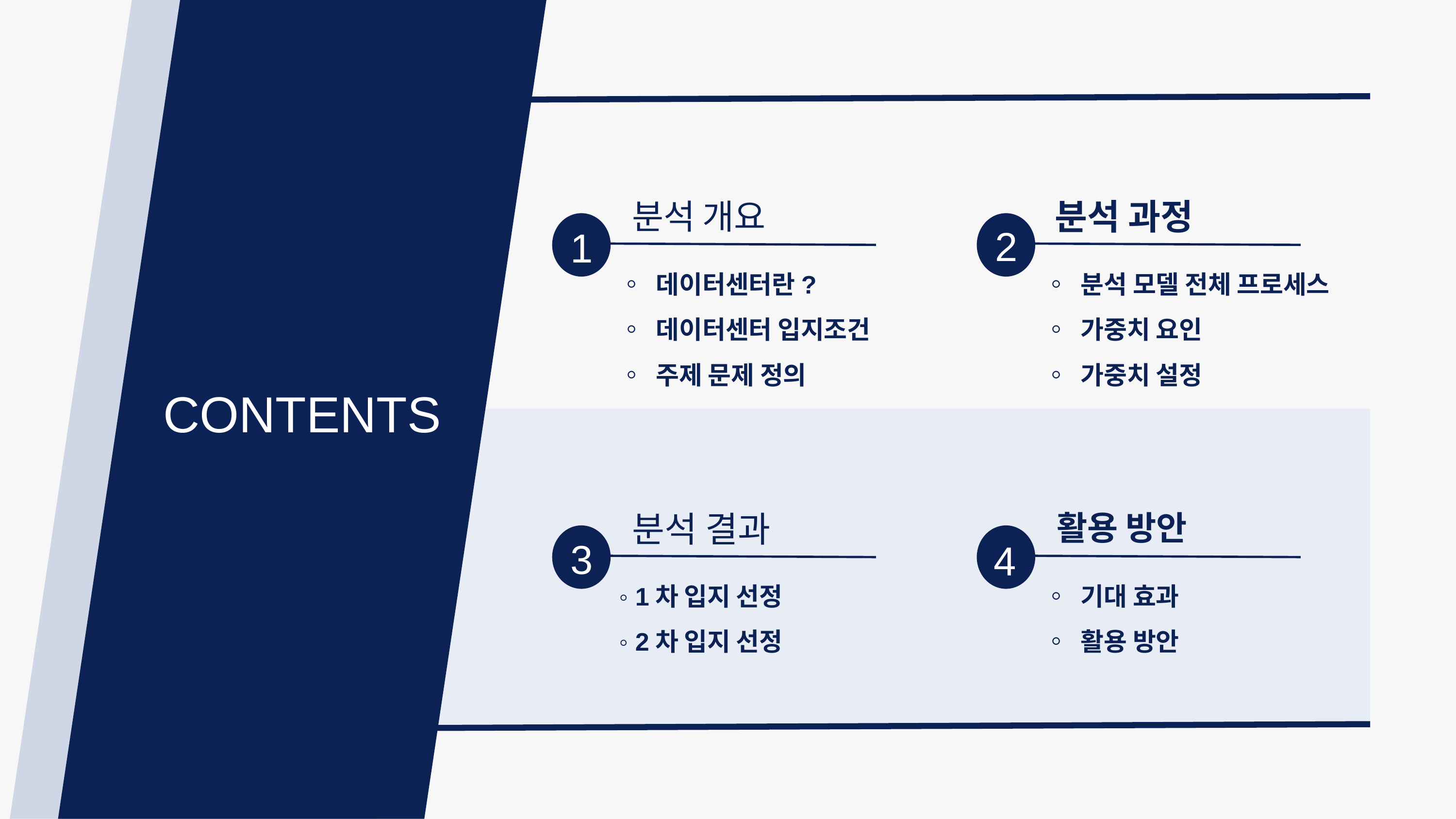

분석 과정

2
◦ 분석 모델 전체 프로세스
◦ 가중치 요인
◦ 가중치 설정
분석 개요

1
◦ 데이터센터란?
◦ 데이터센터 입지조건
◦ 주제 문제 정의
CONTENTS

분석 결과
3
◦ 1차 입지 선정
◦ 2차 입지 선정
활용 방안

4
◦ 기대 효과
◦ 활용 방안